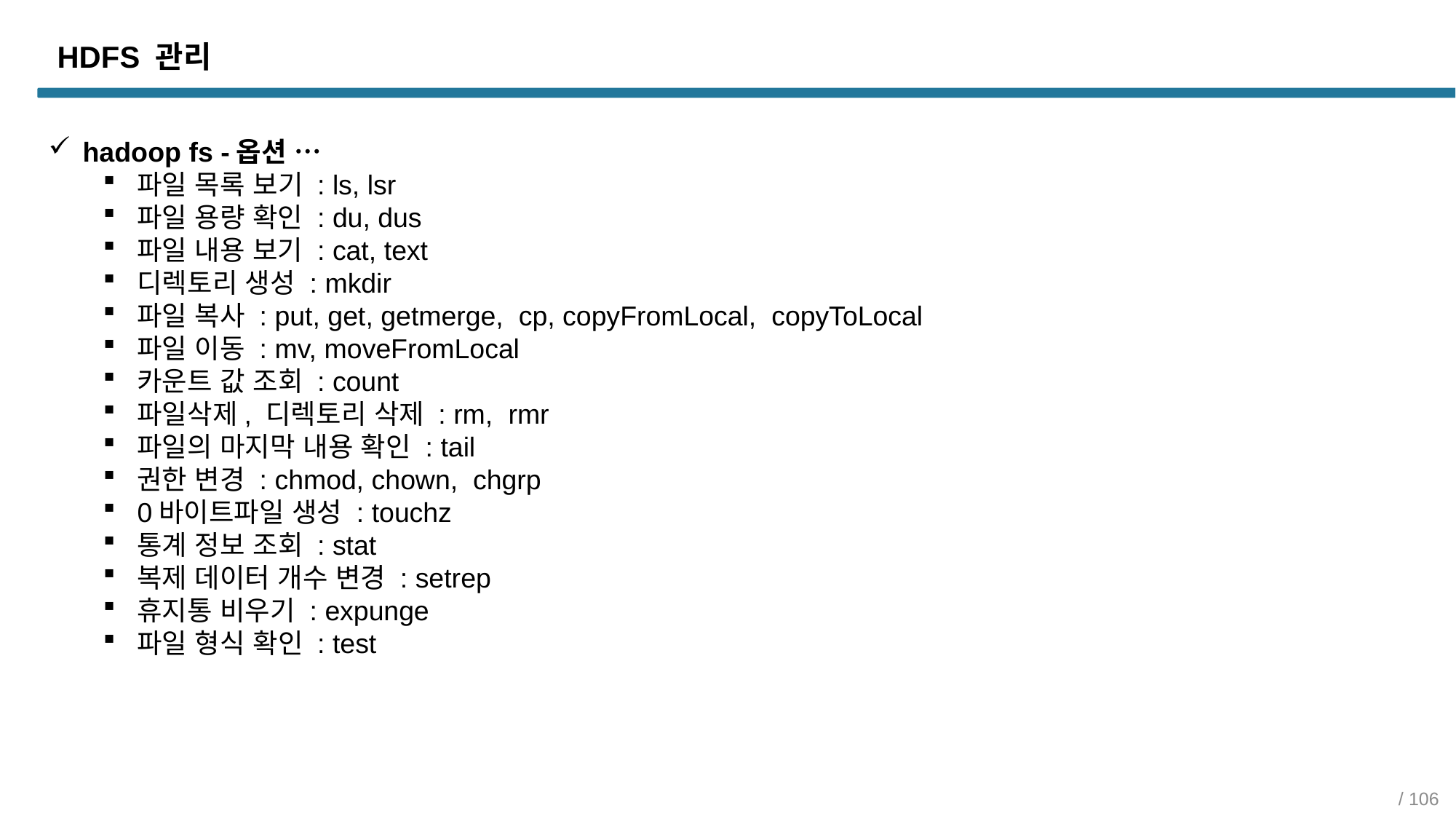

HDFS 관리
hadoop fs -옵션 …
파일 목록 보기 : ls, lsr
파일 용량 확인 : du, dus
파일 내용 보기 : cat, text
디렉토리 생성 : mkdir
파일 복사 : put, get, getmerge,  cp, copyFromLocal,  copyToLocal
파일 이동 : mv, moveFromLocal
카운트 값 조회 : count
파일삭제, 디렉토리 삭제 : rm,  rmr
파일의 마지막 내용 확인 : tail
권한 변경 : chmod, chown,  chgrp
0바이트파일 생성 : touchz
통계 정보 조회 : stat
복제 데이터 개수 변경 : setrep
휴지통 비우기 : expunge
파일 형식 확인 : test
/ 106